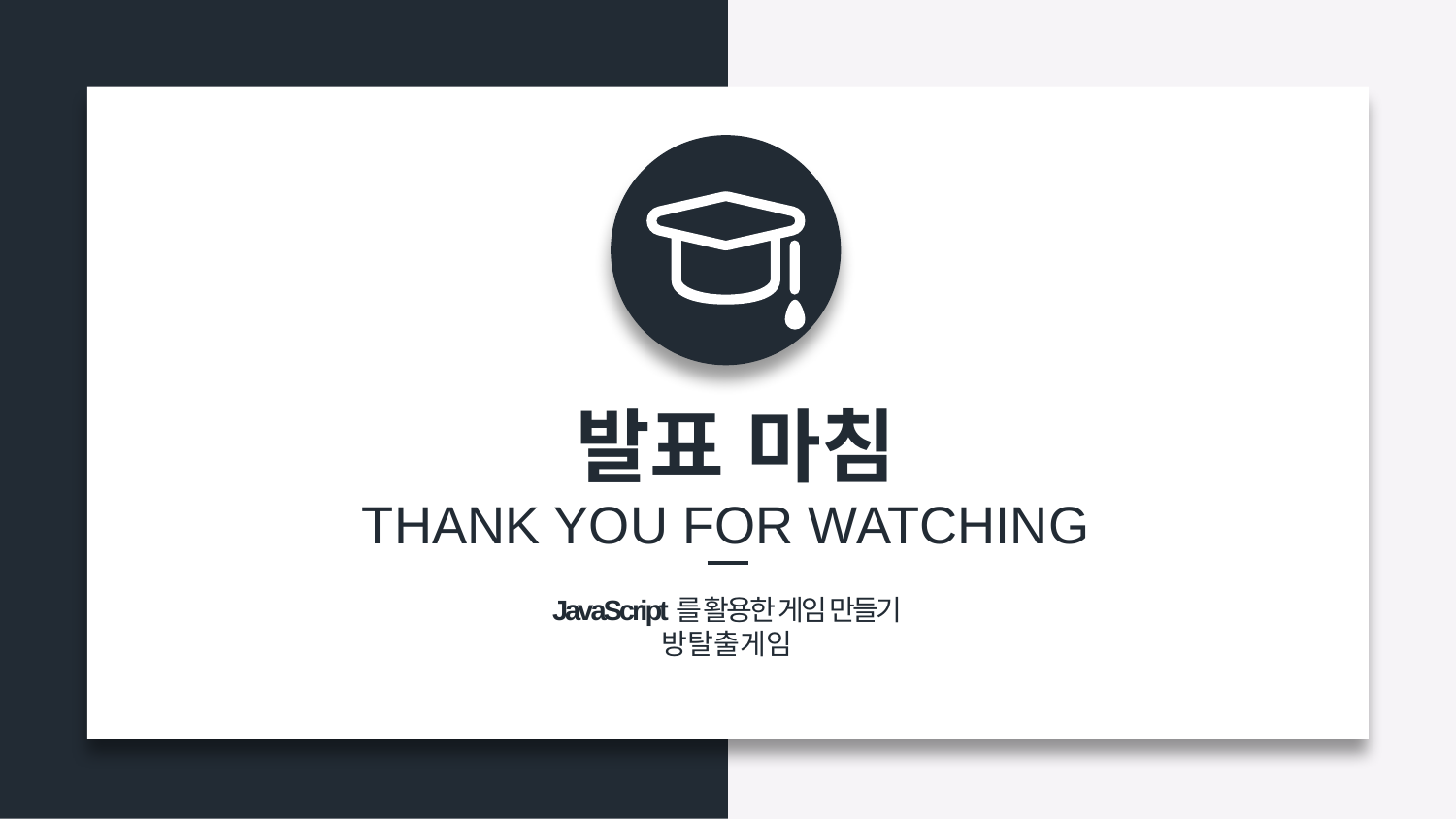

발표 마침
THANK YOU FOR WATCHING
JavaScript를 활용한 게임 만들기
방탈출게임